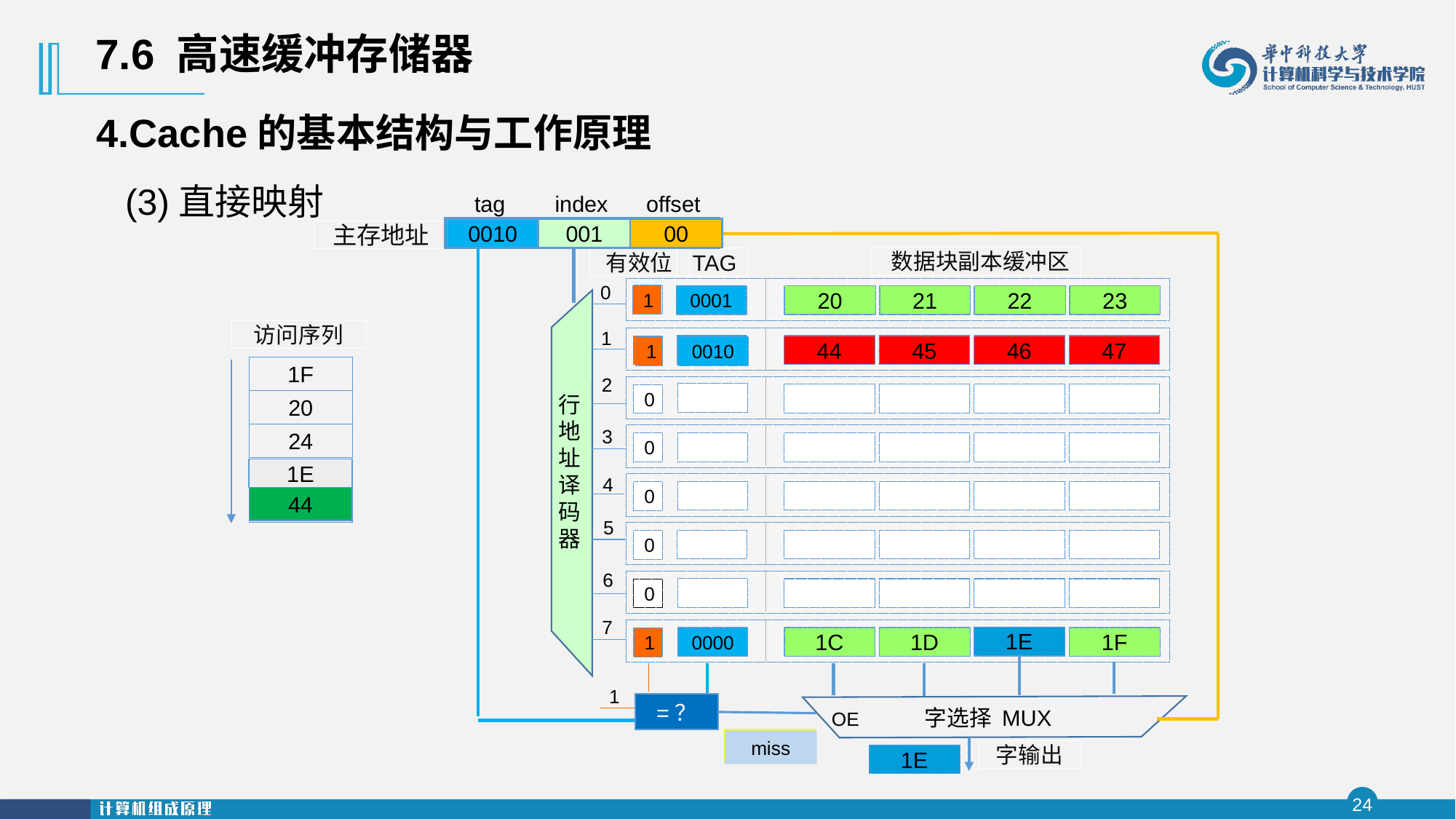

7.6 高速缓冲存储器
4.Cache的基本结构与工作原理
(3)直接映射
tag
index
offset
Tag
index
offset
0000
111
11
0010
001
00
0001
001
00
0000
111
10
0001
000
00
主存地址
数据块副本缓冲区
TAG
有效位
0

0

0001
1
20
21
22
23
行地址译码器
访问序列
1

0
24
25
26
27
0001
1
47
44
45
46
0010
1

1F
2

0
20
3
24

0
1E
44
1E
4

0
44
5

0
6

字选择 MUX

0

7

0
1E
1C
1D
1E
1F
0000
1
1
=？
OE
Hit/miss
Hit
miss
miss
字输出
1E